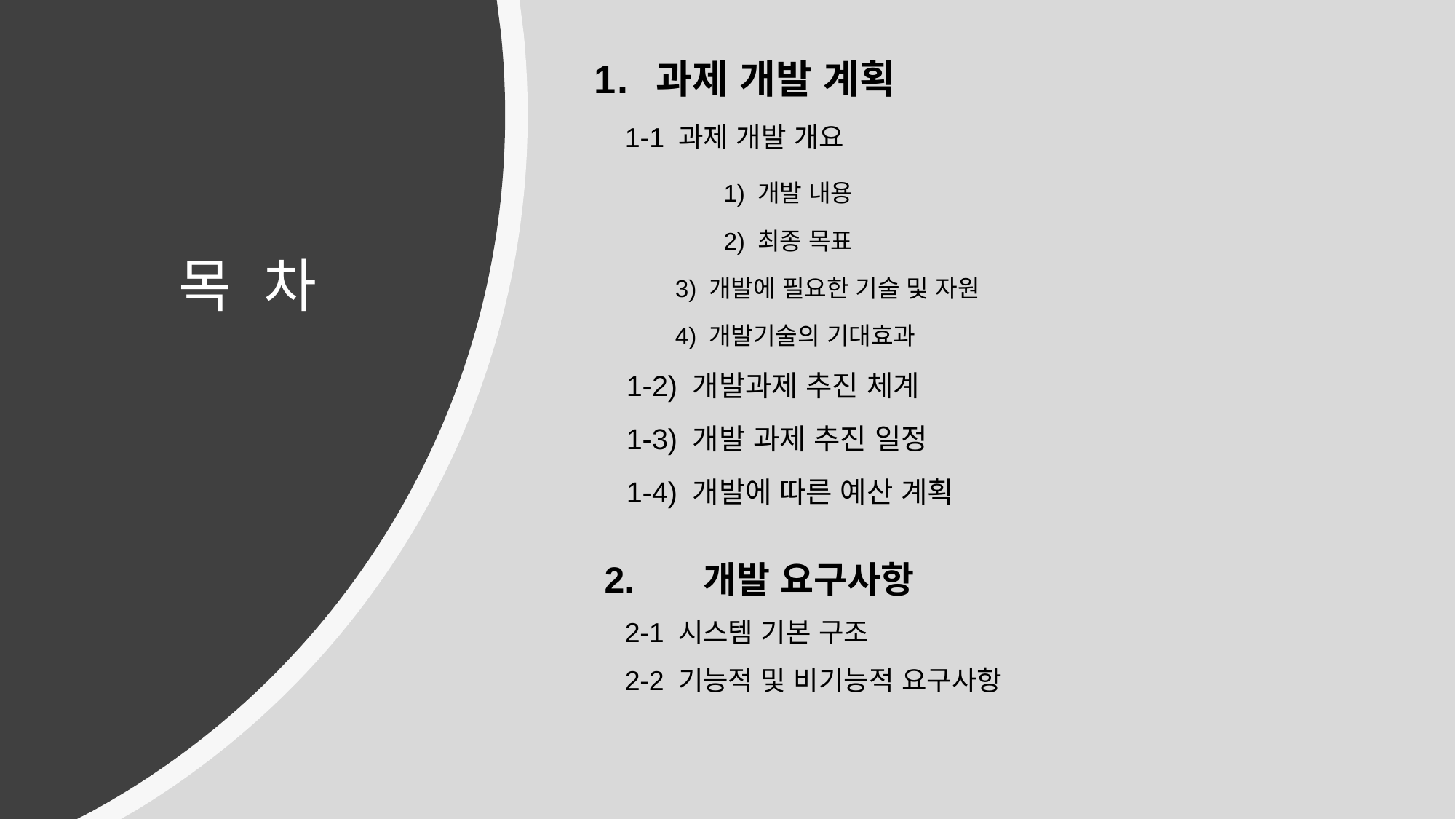

과제 개발 계획
    1-1 과제 개발 개요
	   1) 개발 내용
	   2) 최종 목표
            3) 개발에 필요한 기술 및 자원
            4) 개발기술의 기대효과
    1-2) 개발과제 추진 체계
    1-3) 개발 과제 추진 일정
    1-4) 개발에 따른 예산 계획
# 목  차
 2.	개발 요구사항
    2-1 시스템 기본 구조
    2-2 기능적 및 비기능적 요구사항